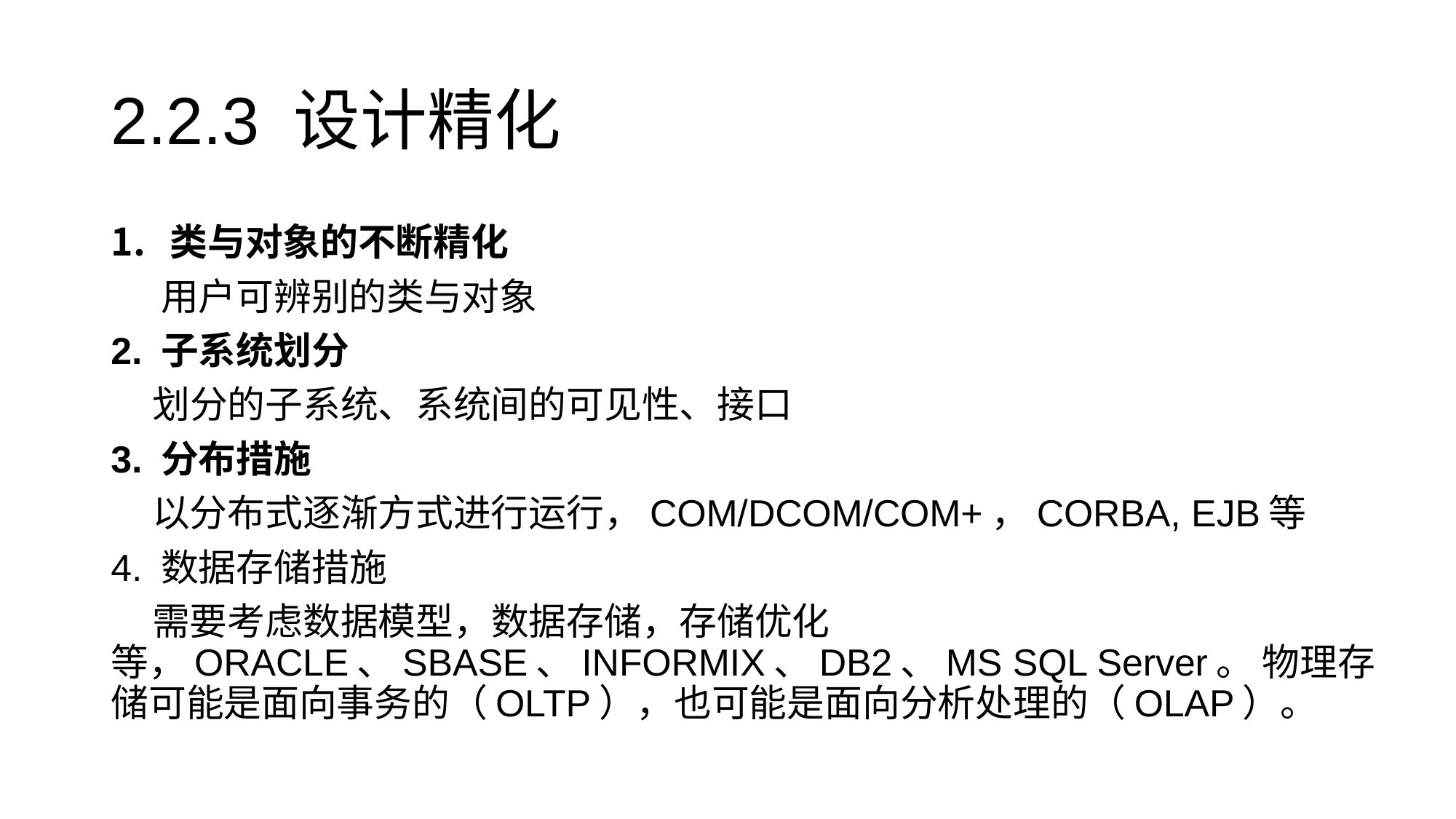

# 2.2.3 设计精化
类与对象的不断精化
     用户可辨别的类与对象
2. 子系统划分
    划分的子系统、系统间的可见性、接口
3. 分布措施
    以分布式逐渐方式进行运行，COM/DCOM/COM+，CORBA, EJB等
4. 数据存储措施
    需要考虑数据模型，数据存储，存储优化等，ORACLE、SBASE、INFORMIX、DB2、MS SQL Server。 物理存储可能是面向事务的（OLTP），也可能是面向分析处理的（OLAP）。